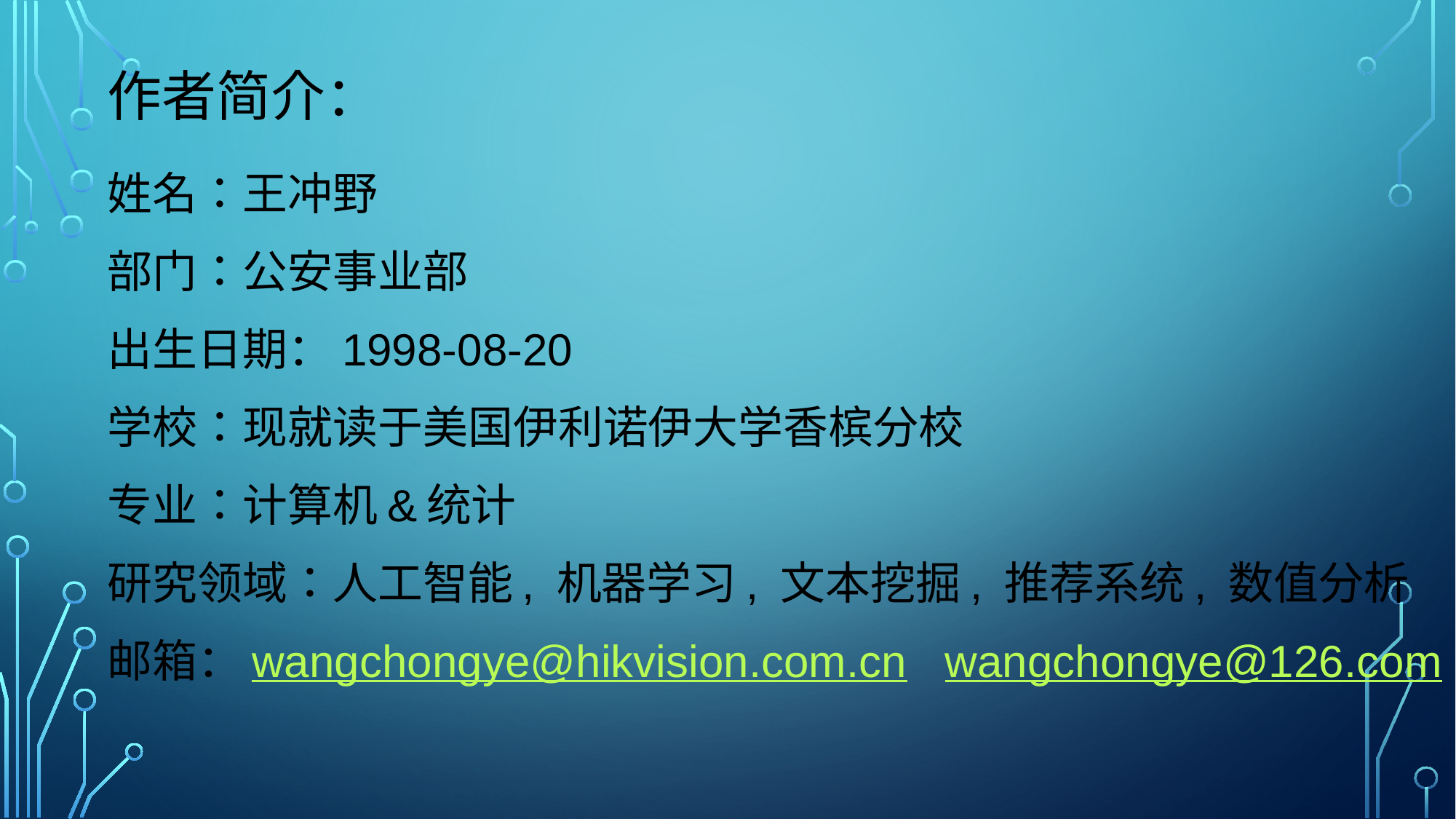

# 作者简介：
姓名：王冲野
部门：公安事业部
出生日期：1998-08-20
学校：现就读于美国伊利诺伊大学香槟分校
专业：计算机&统计
研究领域：人工智能, 机器学习, 文本挖掘, 推荐系统, 数值分析
邮箱：wangchongye@hikvision.com.cn   wangchongye@126.com